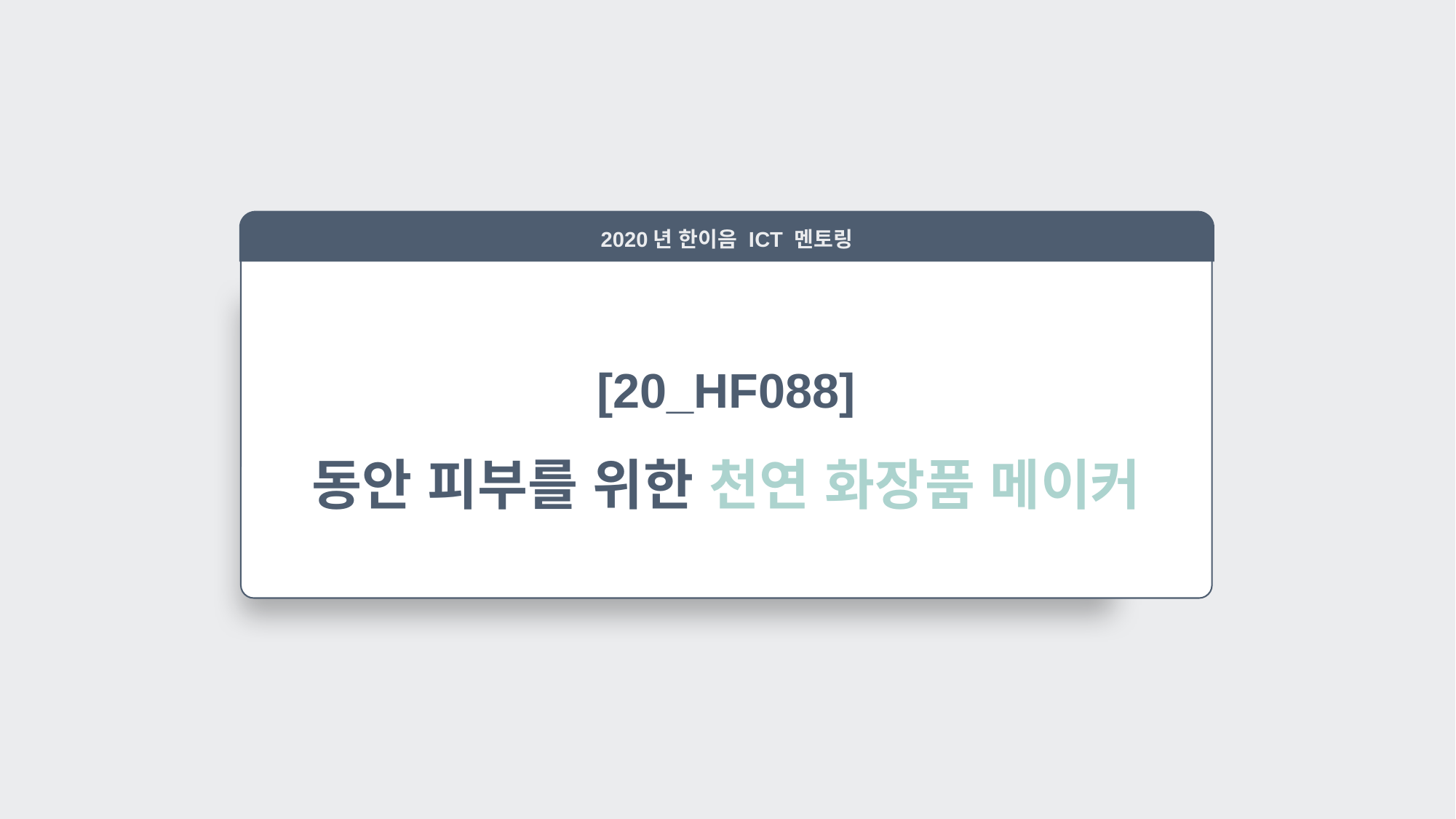

2020년 한이음 ICT 멘토링
[20_HF088]
동안 피부를 위한 천연 화장품 메이커